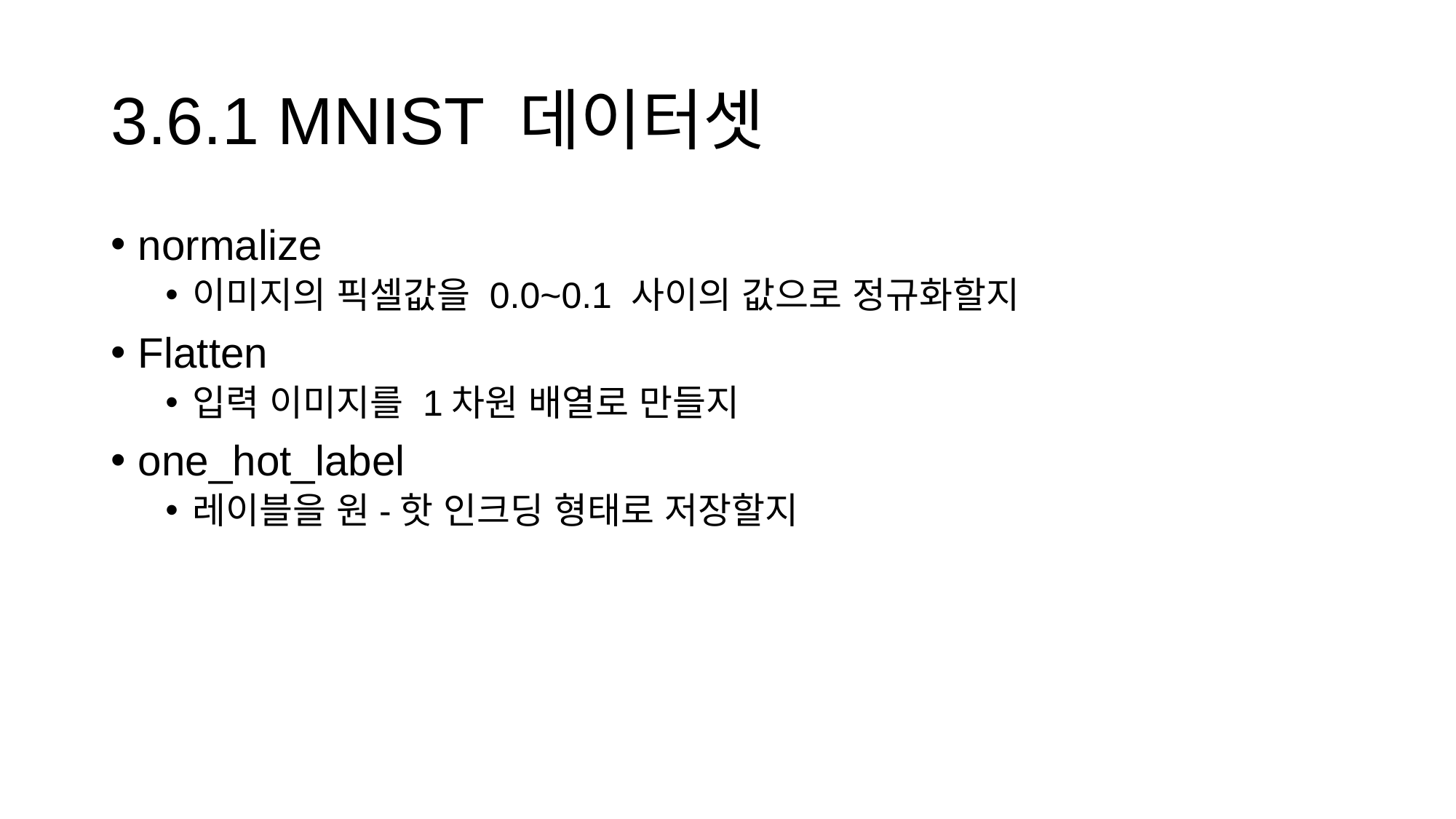

# 3.6.1 MNIST 데이터셋
normalize
이미지의 픽셀값을 0.0~0.1 사이의 값으로 정규화할지
Flatten
입력 이미지를 1차원 배열로 만들지
one_hot_label
레이블을 원-핫 인크딩 형태로 저장할지